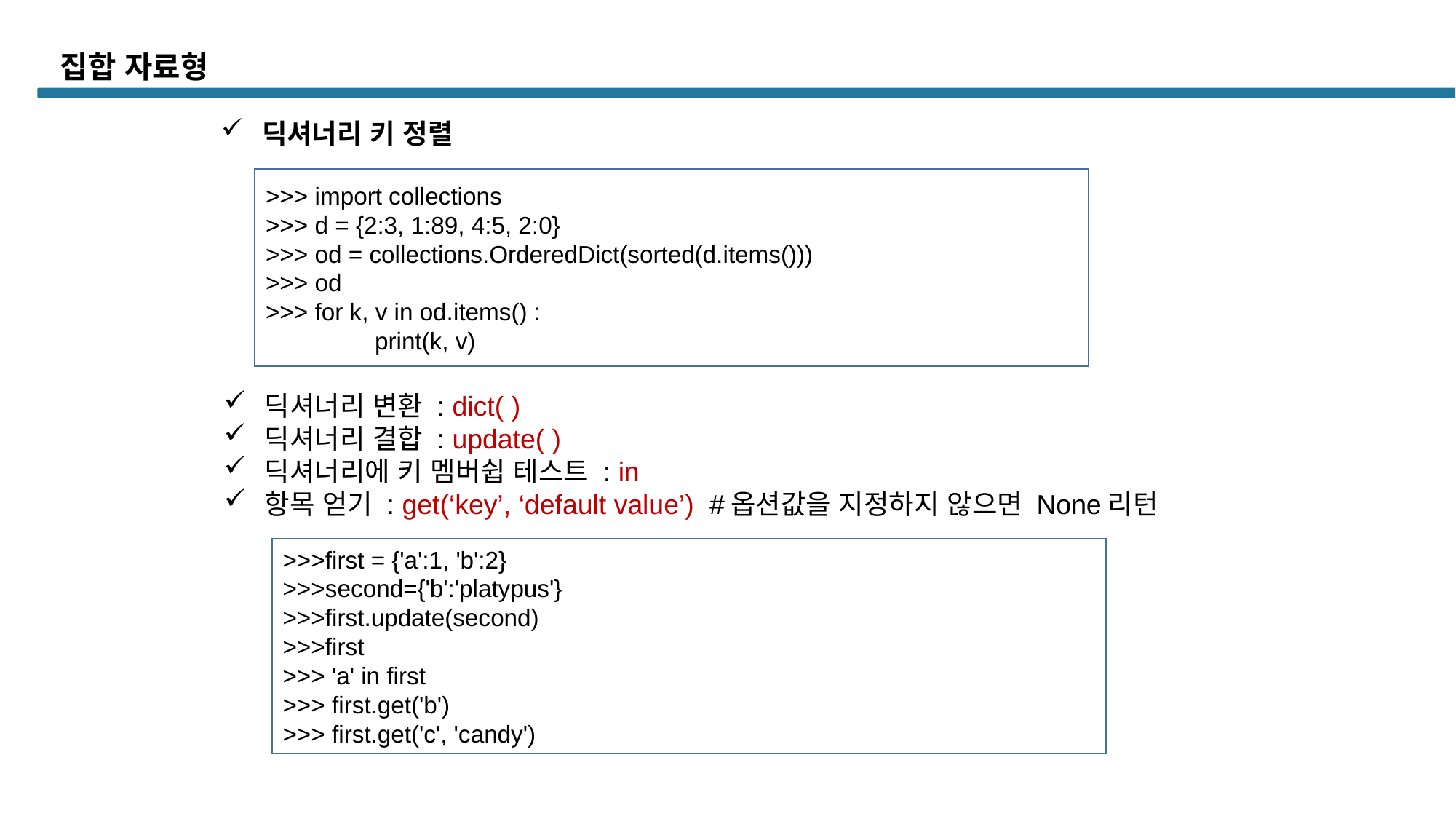

# 집합 자료형
딕셔너리 키 정렬
>>> import collections
>>> d = {2:3, 1:89, 4:5, 2:0}
>>> od = collections.OrderedDict(sorted(d.items()))
>>> od
>>> for k, v in od.items() :
	print(k, v)
딕셔너리 변환 : dict( )
딕셔너리 결합 : update( )
딕셔너리에 키 멤버쉽 테스트 : in
항목 얻기 : get(‘key’, ‘default value’)  #옵션값을 지정하지 않으면 None리턴
>>>first = {'a':1, 'b':2}
>>>second={'b':'platypus'}
>>>first.update(second)
>>>first
>>> 'a' in first
>>> first.get('b')
>>> first.get('c', 'candy')